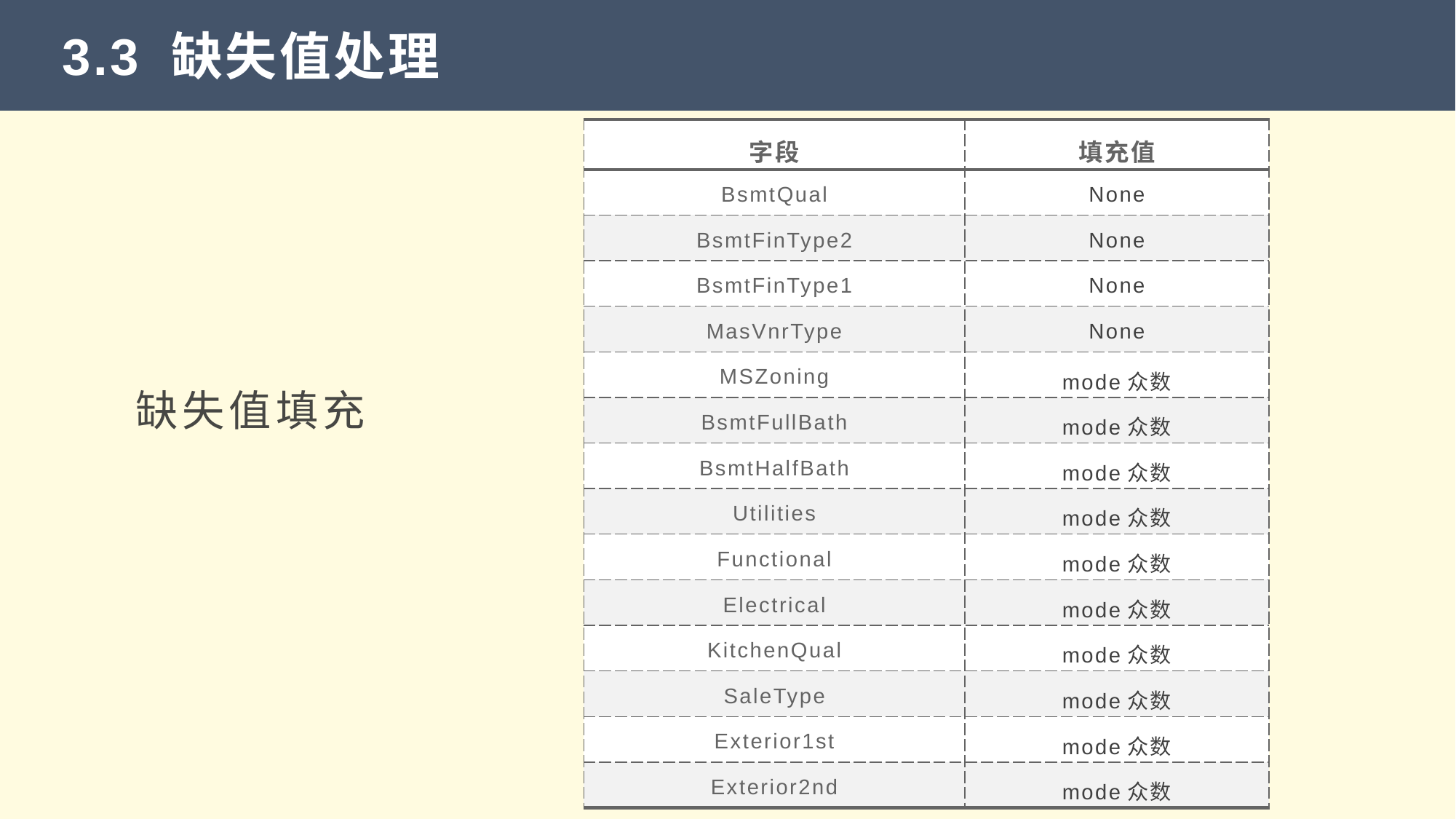

3.3 缺失值处理
| 字段 | 填充值 |
| --- | --- |
| BsmtQual | None |
| BsmtFinType2 | None |
| BsmtFinType1 | None |
| MasVnrType | None |
| MSZoning | mode众数 |
| BsmtFullBath | mode众数 |
| BsmtHalfBath | mode众数 |
| Utilities | mode众数 |
| Functional | mode众数 |
| Electrical | mode众数 |
| KitchenQual | mode众数 |
| SaleType | mode众数 |
| Exterior1st | mode众数 |
| Exterior2nd | mode众数 |
缺失值填充